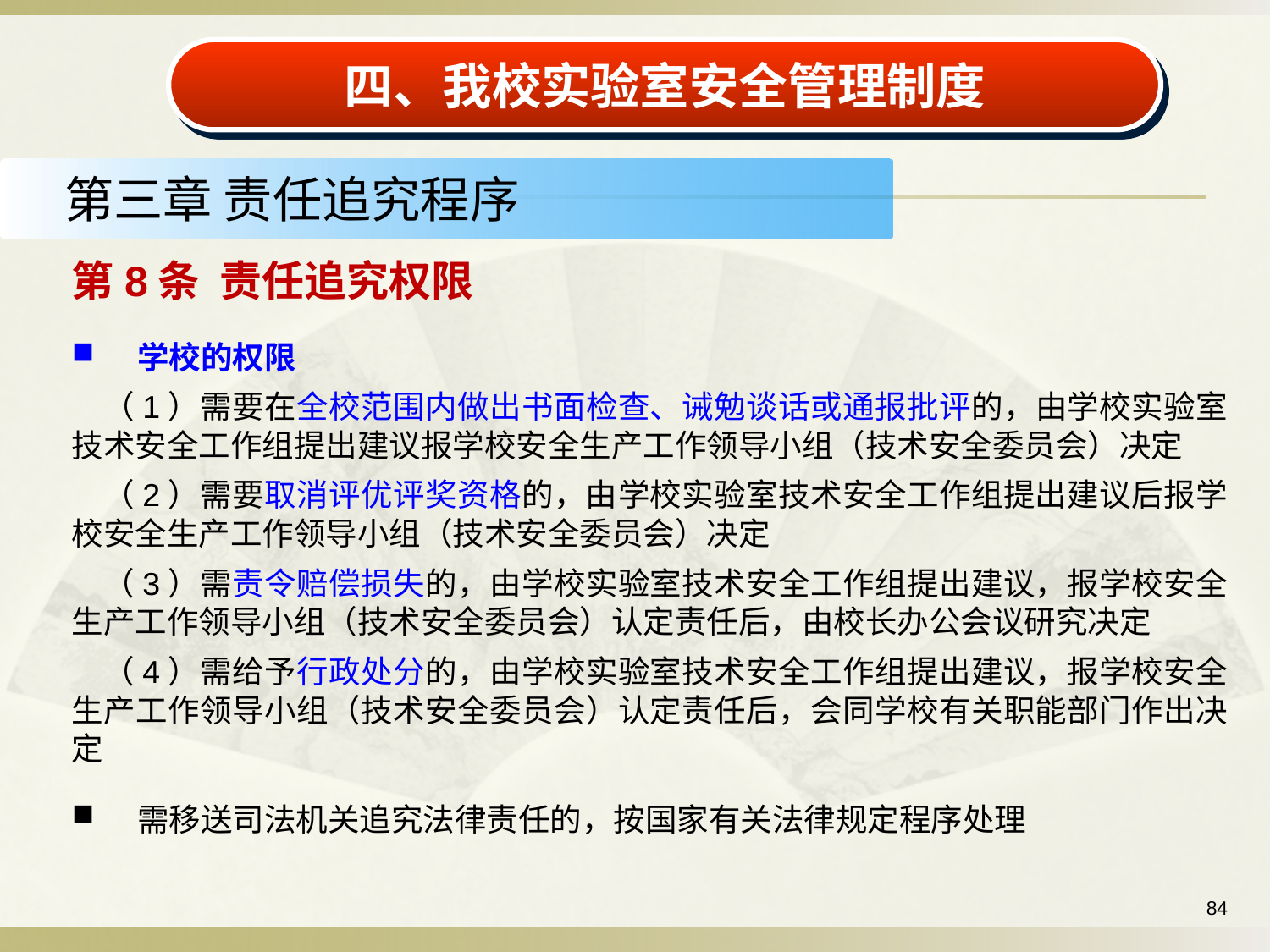

四、我校实验室安全管理制度
第三章 责任追究程序
第8条  责任追究权限
学校的权限
   （1）需要在全校范围内做出书面检查、诫勉谈话或通报批评的，由学校实验室技术安全工作组提出建议报学校安全生产工作领导小组（技术安全委员会）决定
   （2）需要取消评优评奖资格的，由学校实验室技术安全工作组提出建议后报学校安全生产工作领导小组（技术安全委员会）决定
   （3）需责令赔偿损失的，由学校实验室技术安全工作组提出建议，报学校安全生产工作领导小组（技术安全委员会）认定责任后，由校长办公会议研究决定
   （4）需给予行政处分的，由学校实验室技术安全工作组提出建议，报学校安全生产工作领导小组（技术安全委员会）认定责任后，会同学校有关职能部门作出决定
需移送司法机关追究法律责任的，按国家有关法律规定程序处理
84